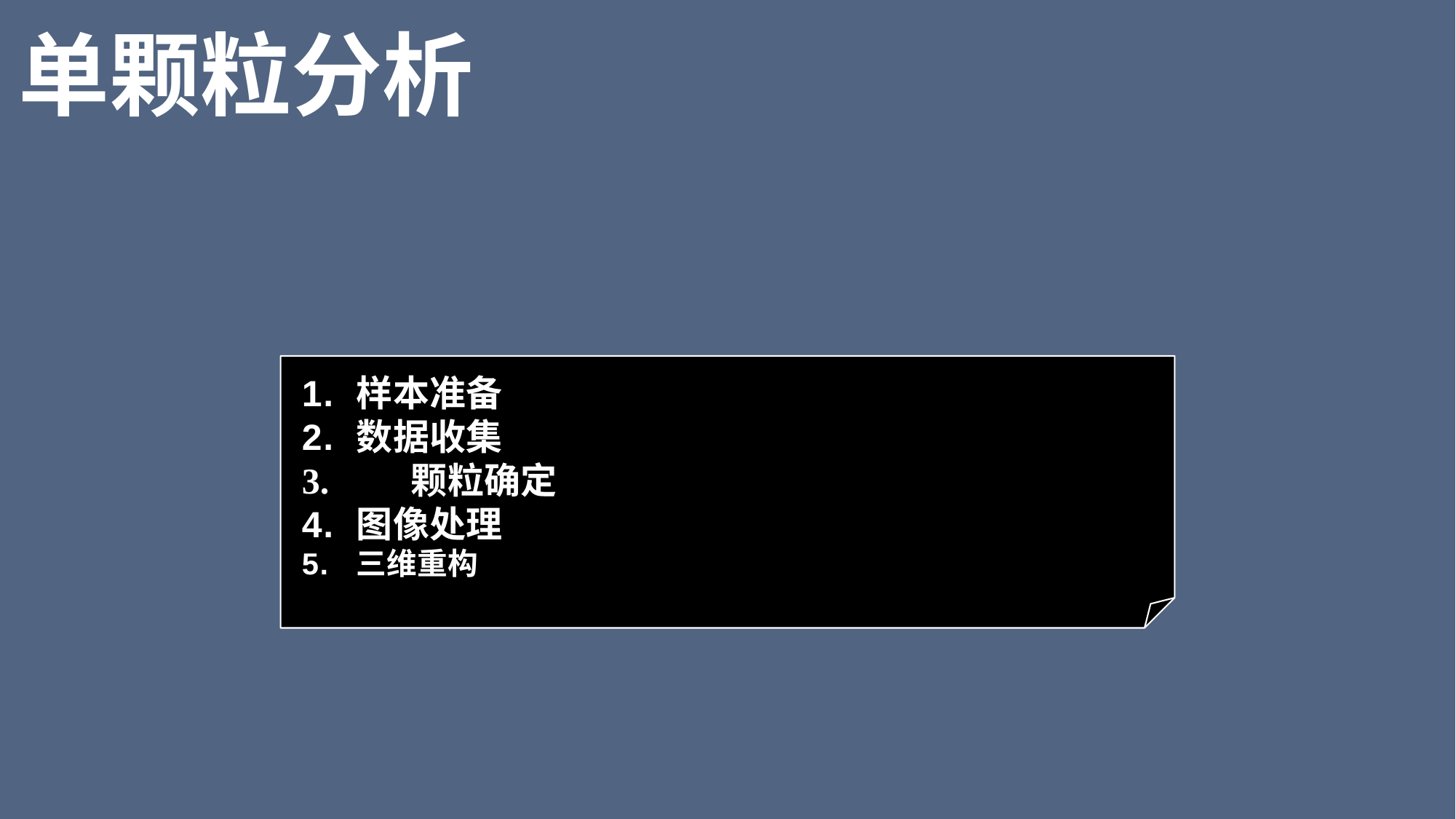

# 单颗粒分析
样本准备
数据收集
3.	颗粒确定
图像处理
三维重构